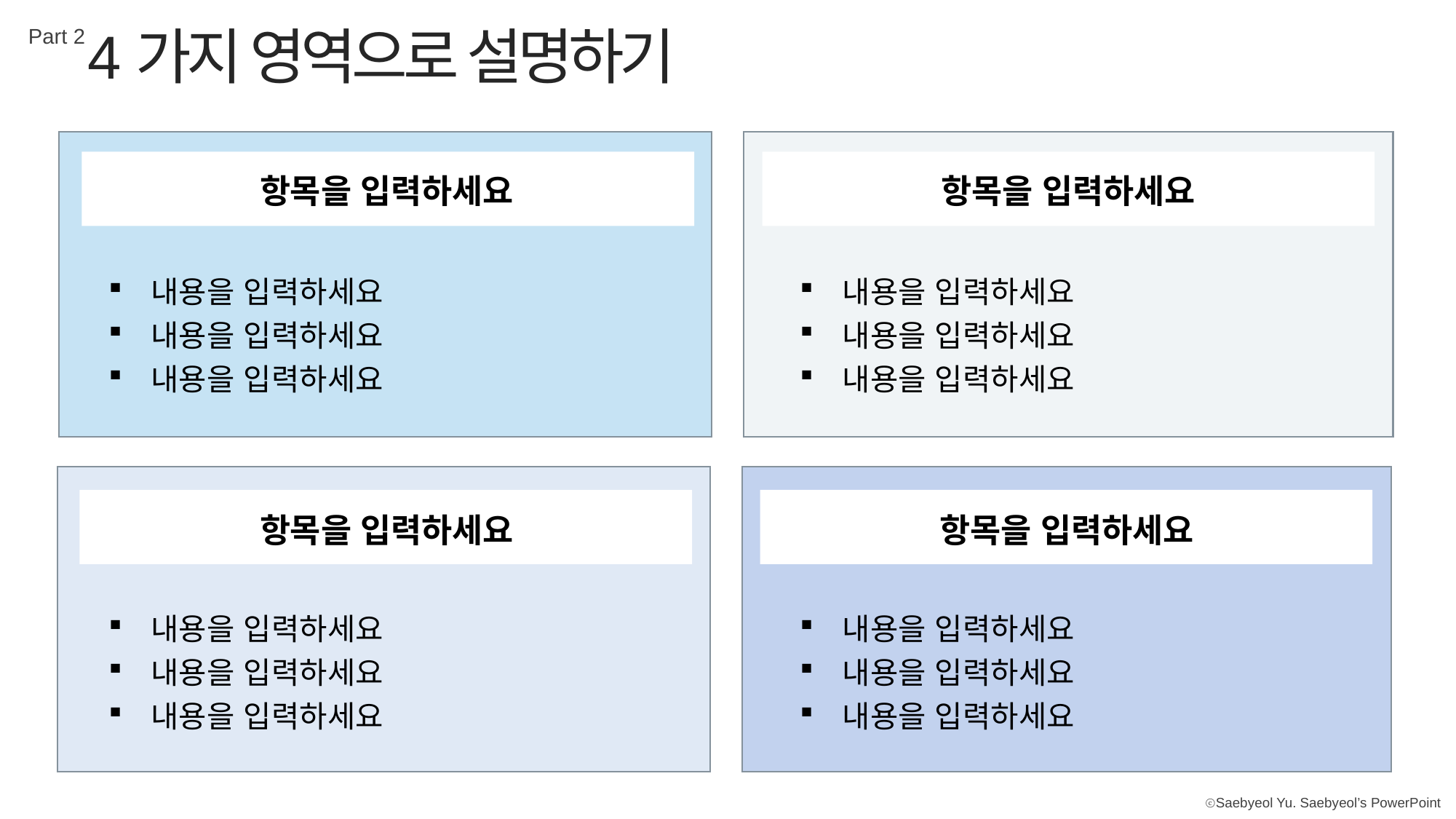

4가지 영역으로 설명하기
Part 2

항목을 입력하세요
항목을 입력하세요
내용을 입력하세요
내용을 입력하세요
내용을 입력하세요
내용을 입력하세요
내용을 입력하세요
내용을 입력하세요

항목을 입력하세요
항목을 입력하세요
내용을 입력하세요
내용을 입력하세요
내용을 입력하세요
내용을 입력하세요
내용을 입력하세요
내용을 입력하세요